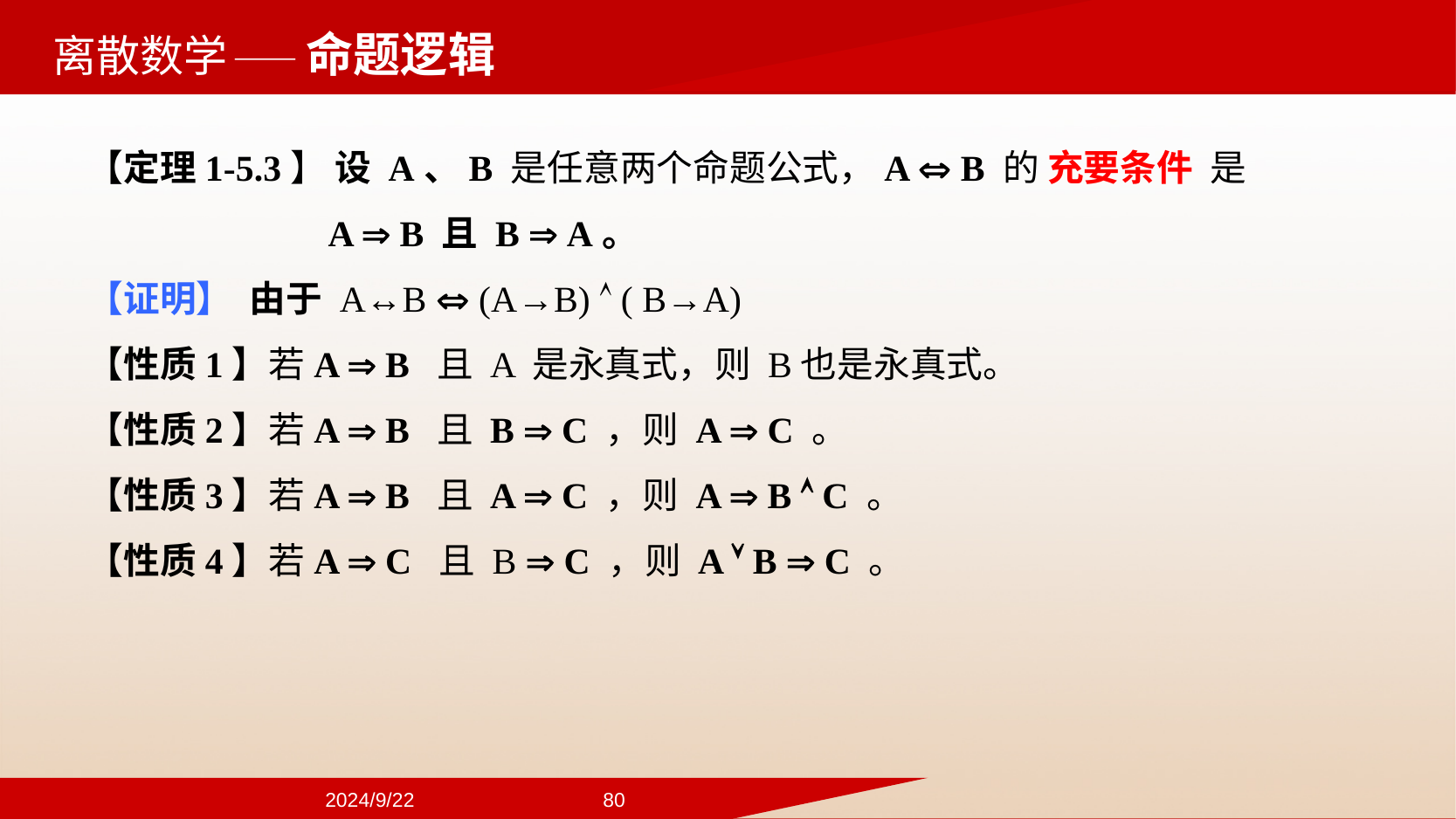

——命题逻辑
【定理1-5.3】 设 A、B 是任意两个命题公式，A ⇔ B 的 充要条件  是
 A ⇒ B 且 B ⇒ A。
【证明】  由于 A↔B ⇔ (A→B) ∧ ( B→A)
【性质1】若A ⇒ B  且 A 是永真式，则 B也是永真式。
【性质2】若A ⇒ B  且 B ⇒ C ，则 A ⇒ C 。
【性质3】若A ⇒ B  且 A ⇒ C ，则 A ⇒ B ∧ C 。
【性质4】若A ⇒ C  且 B ⇒ C ，则 A ∨ B ⇒ C 。
2024/9/22
80